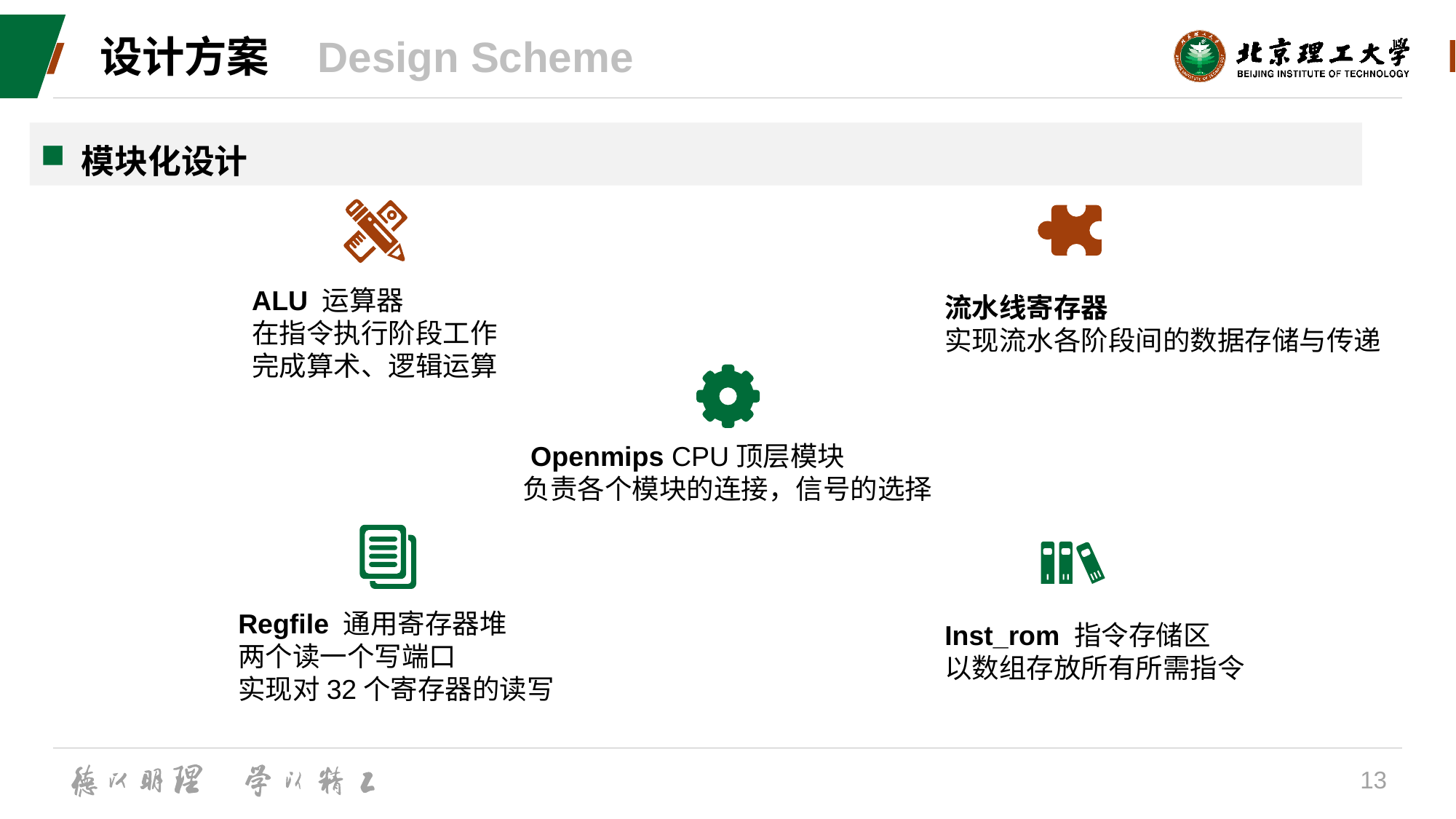

# 设计方案    Design Scheme
模块化设计

ALU 运算器
在指令执行阶段工作
完成算术、逻辑运算
流水线寄存器
实现流水各阶段间的数据存储与传递

 Openmips CPU顶层模块
负责各个模块的连接，信号的选择

Regfile 通用寄存器堆
两个读一个写端口
实现对32个寄存器的读写
Inst_rom 指令存储区
以数组存放所有所需指令